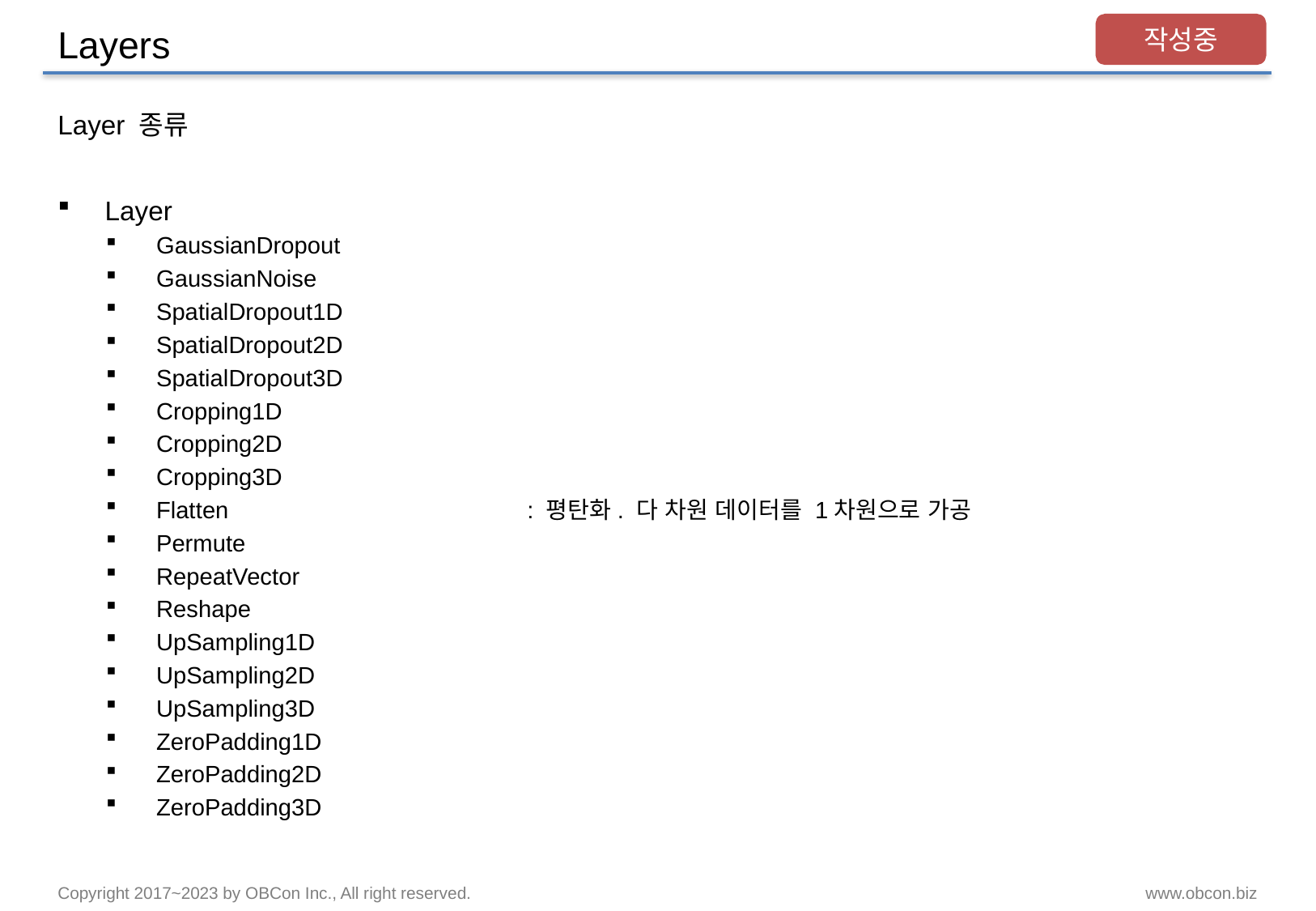

# Layers
작성중
Layer 종류
Layer
GaussianDropout
GaussianNoise
SpatialDropout1D
SpatialDropout2D
SpatialDropout3D
Cropping1D
Cropping2D
Cropping3D
Flatten			 : 평탄화. 다 차원 데이터를 1차원으로 가공
Permute
RepeatVector
Reshape
UpSampling1D
UpSampling2D
UpSampling3D
ZeroPadding1D
ZeroPadding2D
ZeroPadding3D